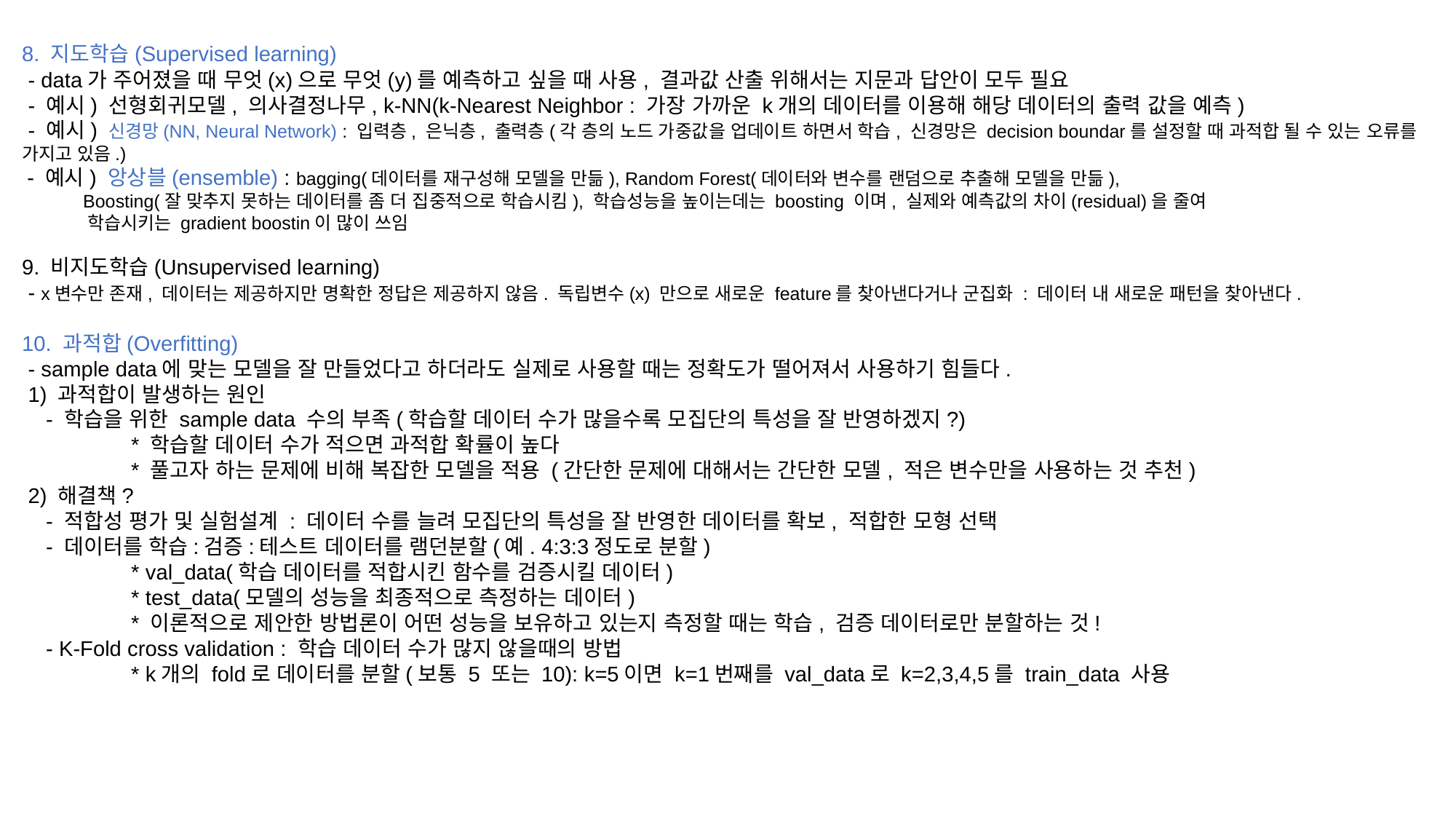

8. 지도학습(Supervised learning)
 - data가 주어졌을 때 무엇(x)으로 무엇(y)를 예측하고 싶을 때 사용, 결과값 산출 위해서는 지문과 답안이 모두 필요
 - 예시) 선형회귀모델, 의사결정나무, k-NN(k-Nearest Neighbor : 가장 가까운 k개의 데이터를 이용해 해당 데이터의 출력 값을 예측)
 - 예시) 신경망(NN, Neural Network) : 입력층, 은닉층, 출력층(각 층의 노드 가중값을 업데이트 하면서 학습, 신경망은 decision boundar를 설정할 때 과적합 될 수 있는 오류를 가지고 있음.)
 - 예시) 앙상블(ensemble) : bagging(데이터를 재구성해 모델을 만듦), Random Forest(데이터와 변수를 랜덤으로 추출해 모델을 만듦),
            Boosting(잘 맞추지 못하는 데이터를 좀 더 집중적으로 학습시킴), 학습성능을 높이는데는 boosting 이며, 실제와 예측값의 차이(residual)을 줄여
            학습시키는 gradient boostin이 많이 쓰임

9. 비지도학습(Unsupervised learning)
 - x변수만 존재, 데이터는 제공하지만 명확한 정답은 제공하지 않음. 독립변수(x) 만으로 새로운 feature를 찾아낸다거나 군집화 : 데이터 내 새로운 패턴을 찾아낸다.

10. 과적합(Overfitting)
 - sample data에 맞는 모델을 잘 만들었다고 하더라도 실제로 사용할 때는 정확도가 떨어져서 사용하기 힘들다.
 1) 과적합이 발생하는 원인
    - 학습을 위한 sample data 수의 부족(학습할 데이터 수가 많을수록 모집단의 특성을 잘 반영하겠지?)
  	* 학습할 데이터 수가 적으면 과적합 확률이 높다
	* 풀고자 하는 문제에 비해 복잡한 모델을 적용 (간단한 문제에 대해서는 간단한 모델, 적은 변수만을 사용하는 것 추천)
 2) 해결책?
    - 적합성 평가 및 실험설계 : 데이터 수를 늘려 모집단의 특성을 잘 반영한 데이터를 확보, 적합한 모형 선택
    - 데이터를 학습:검증:테스트 데이터를 램던분할(예. 4:3:3정도로 분할)
	* val_data(학습 데이터를 적합시킨 함수를 검증시킬 데이터)
	* test_data(모델의 성능을 최종적으로 측정하는 데이터)
	* 이론적으로 제안한 방법론이 어떤 성능을 보유하고 있는지 측정할 때는 학습, 검증 데이터로만 분할하는 것!
    - K-Fold cross validation : 학습 데이터 수가 많지 않을때의 방법
	* k개의 fold로 데이터를 분할(보통 5 또는 10): k=5이면 k=1번째를 val_data로 k=2,3,4,5를 train_data 사용